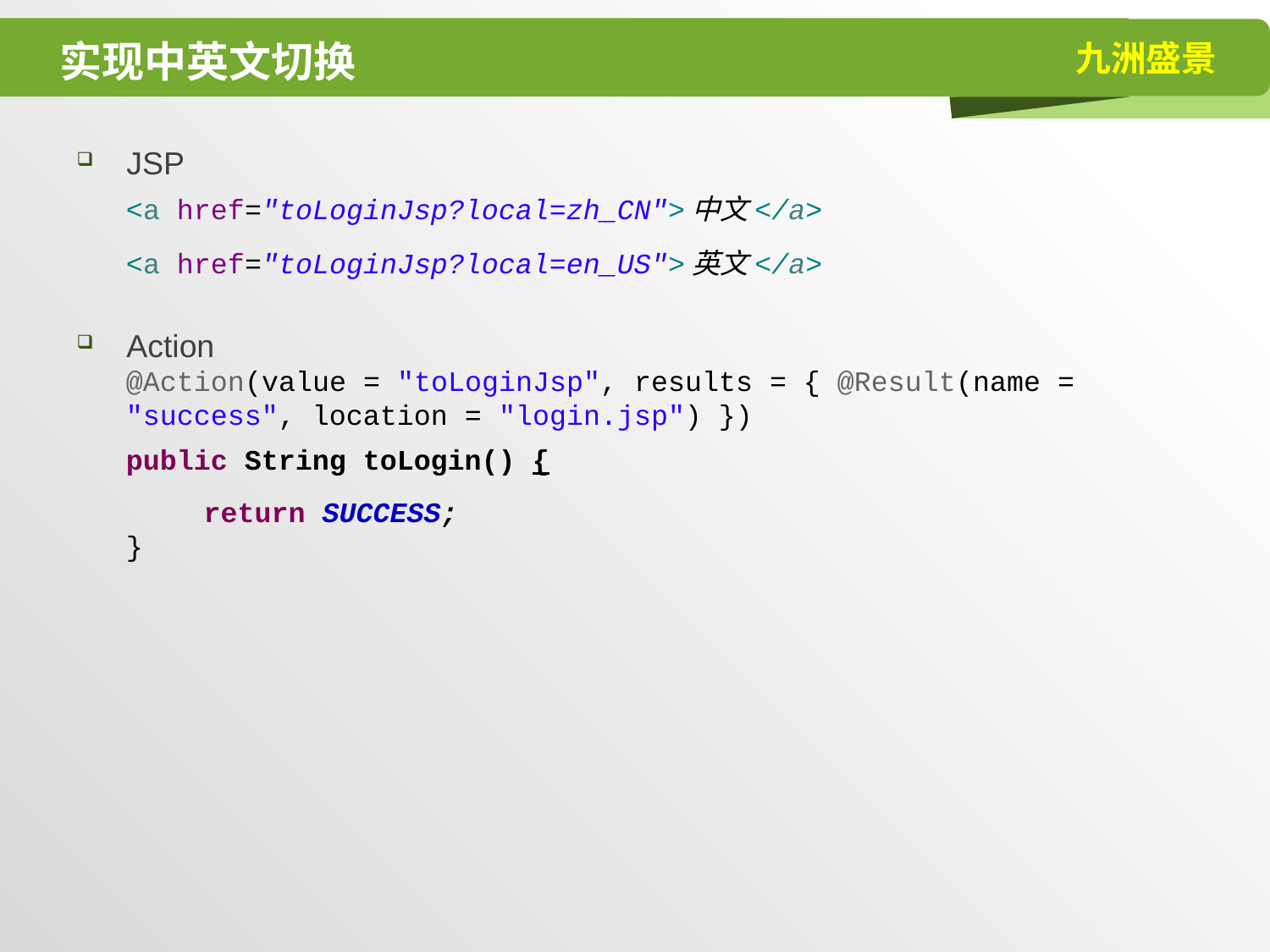

# 实现中英文切换
JSP
<a href="toLoginJsp?local=zh_CN">中文</a>
<a href="toLoginJsp?local=en_US">英文</a>
Action
@Action(value = "toLoginJsp", results = { @Result(name = "success", location = "login.jsp") })
public String toLogin() {
return SUCCESS;
}